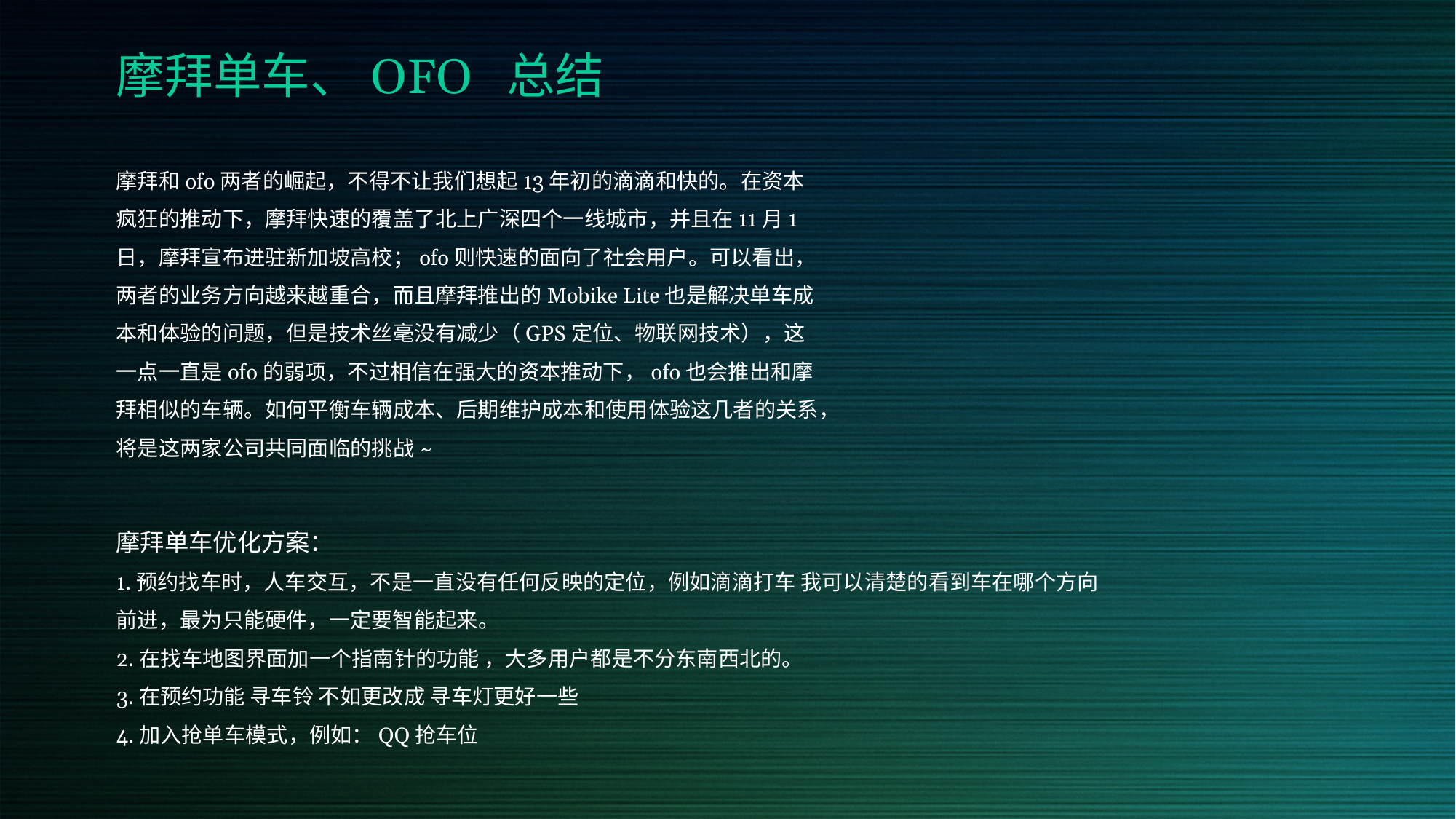

摩拜单车、OFO  总结
摩拜和ofo两者的崛起，不得不让我们想起13年初的滴滴和快的。在资本疯狂的推动下，摩拜快速的覆盖了北上广深四个一线城市，并且在11月1日，摩拜宣布进驻新加坡高校；ofo则快速的面向了社会用户。可以看出，两者的业务方向越来越重合，而且摩拜推出的Mobike Lite也是解决单车成本和体验的问题，但是技术丝毫没有减少（GPS定位、物联网技术），这一点一直是ofo的弱项，不过相信在强大的资本推动下，ofo也会推出和摩拜相似的车辆。如何平衡车辆成本、后期维护成本和使用体验这几者的关系，将是这两家公司共同面临的挑战~
摩拜单车优化方案：
1.预约找车时，人车交互，不是一直没有任何反映的定位，例如滴滴打车 我可以清楚的看到车在哪个方向前进，最为只能硬件，一定要智能起来。
2.在找车地图界面加一个指南针的功能 ，大多用户都是不分东南西北的。
3.在预约功能 寻车铃 不如更改成 寻车灯更好一些
4.加入抢单车模式，例如：QQ抢车位